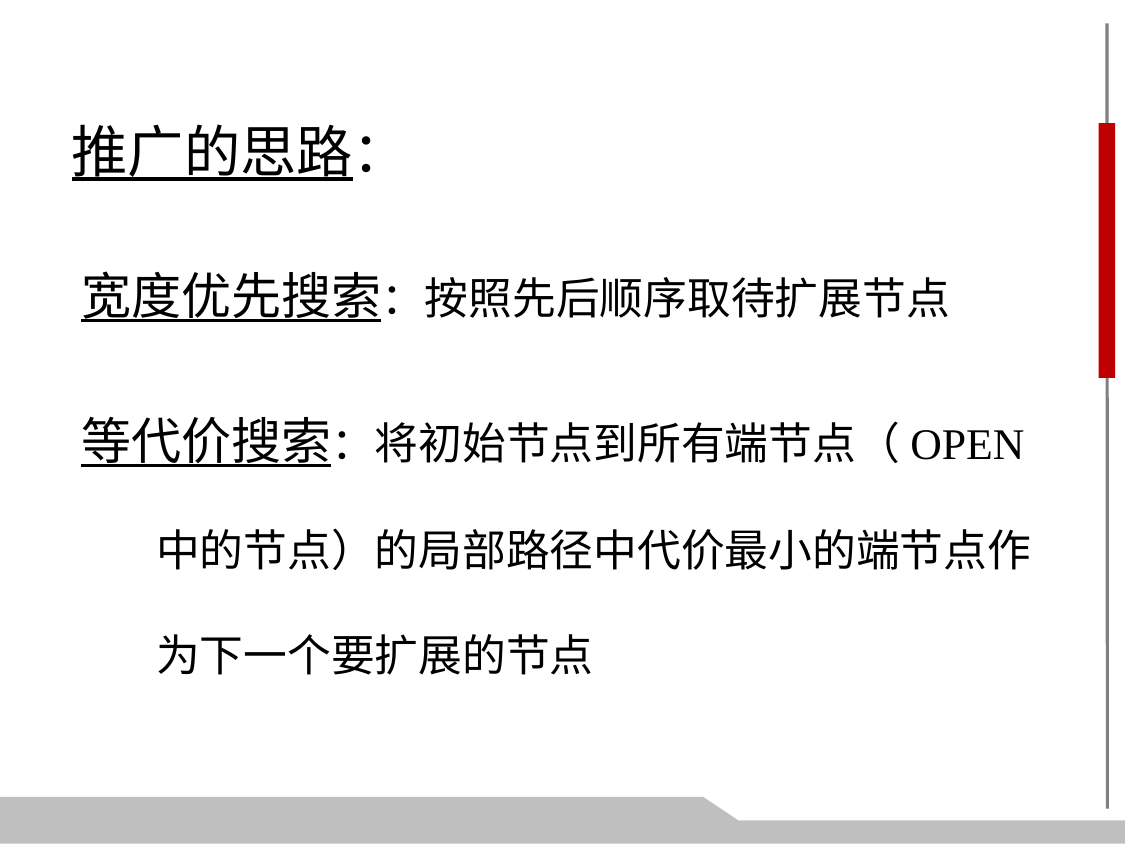

推广的思路：
宽度优先搜索：按照先后顺序取待扩展节点
等代价搜索：将初始节点到所有端节点（OPEN中的节点）的局部路径中代价最小的端节点作为下一个要扩展的节点